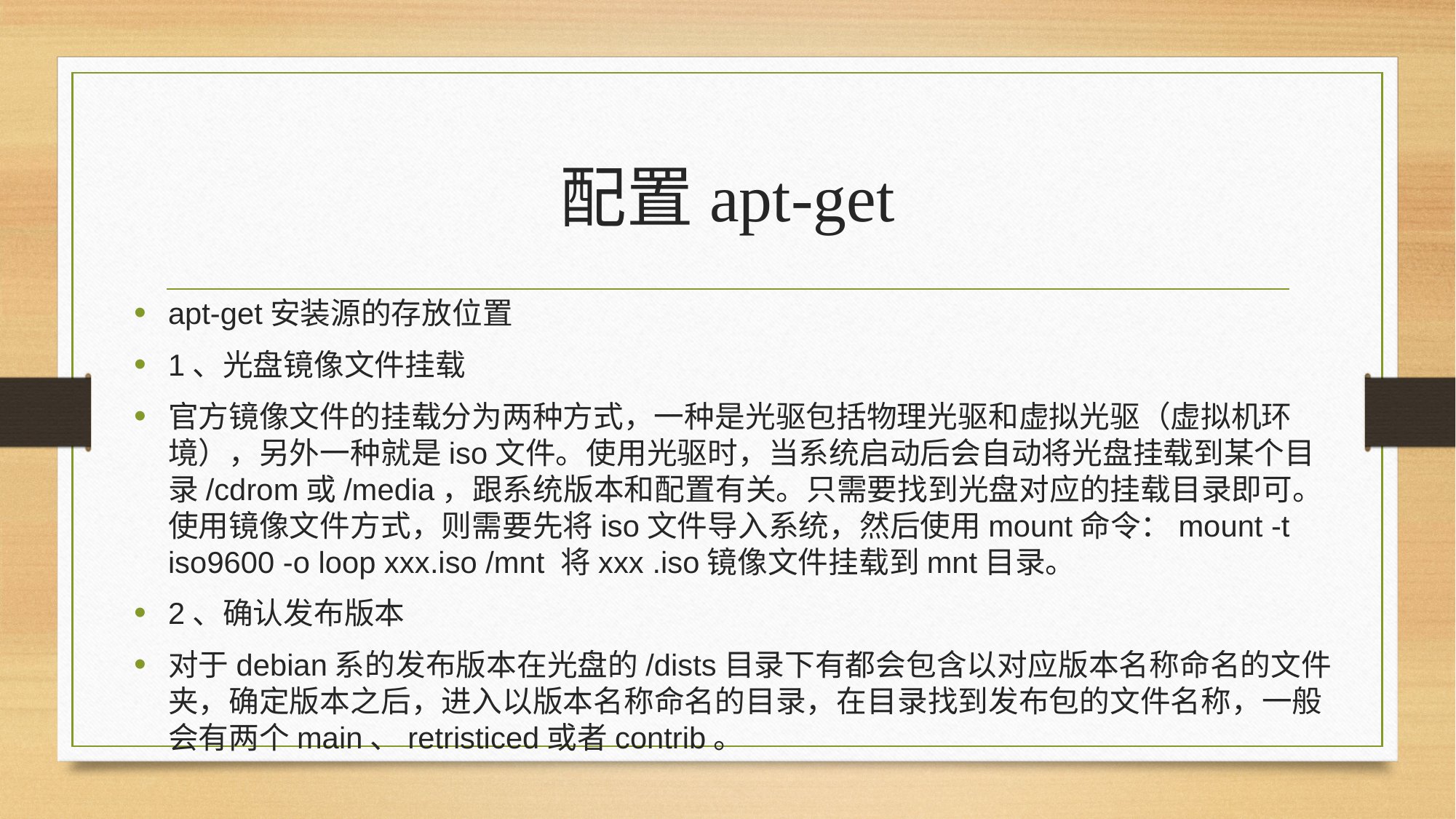

# 配置apt-get
apt-get安装源的存放位置
1、光盘镜像文件挂载
官方镜像文件的挂载分为两种方式，一种是光驱包括物理光驱和虚拟光驱（虚拟机环境），另外一种就是iso文件。使用光驱时，当系统启动后会自动将光盘挂载到某个目录/cdrom或/media，跟系统版本和配置有关。只需要找到光盘对应的挂载目录即可。使用镜像文件方式，则需要先将iso文件导入系统，然后使用mount命令：mount -t iso9600 -o loop xxx.iso /mnt 将xxx .iso镜像文件挂载到mnt目录。
2、确认发布版本
对于debian系的发布版本在光盘的/dists目录下有都会包含以对应版本名称命名的文件夹，确定版本之后，进入以版本名称命名的目录，在目录找到发布包的文件名称，一般会有两个main、retristiced或者contrib。